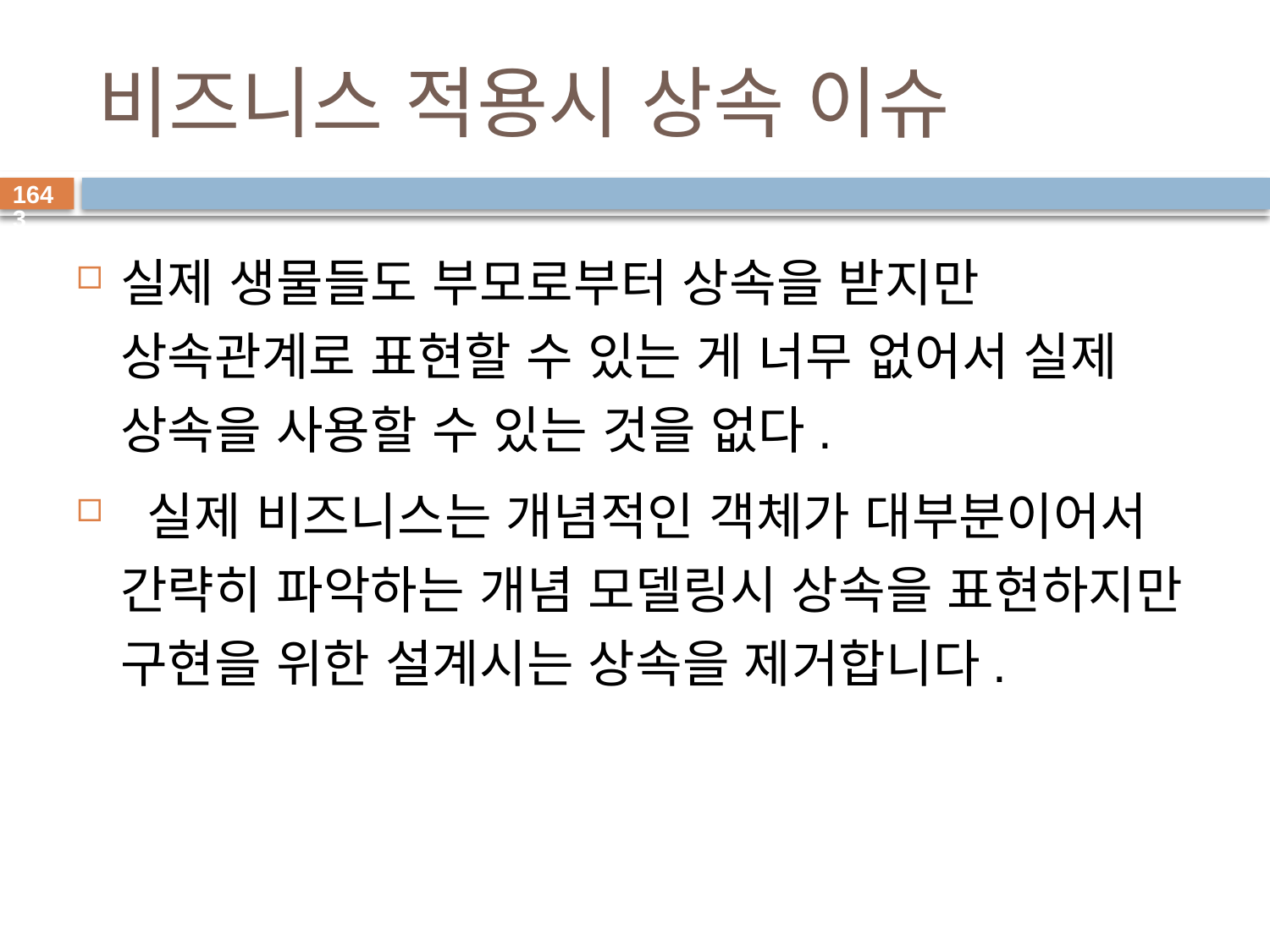

# 비즈니스 적용시 상속 이슈
1643
실제 생물들도 부모로부터 상속을 받지만 상속관계로 표현할 수 있는 게 너무 없어서 실제 상속을 사용할 수 있는 것을 없다.
 실제 비즈니스는 개념적인 객체가 대부분이어서 간략히 파악하는 개념 모델링시 상속을 표현하지만 구현을 위한 설계시는 상속을 제거합니다.